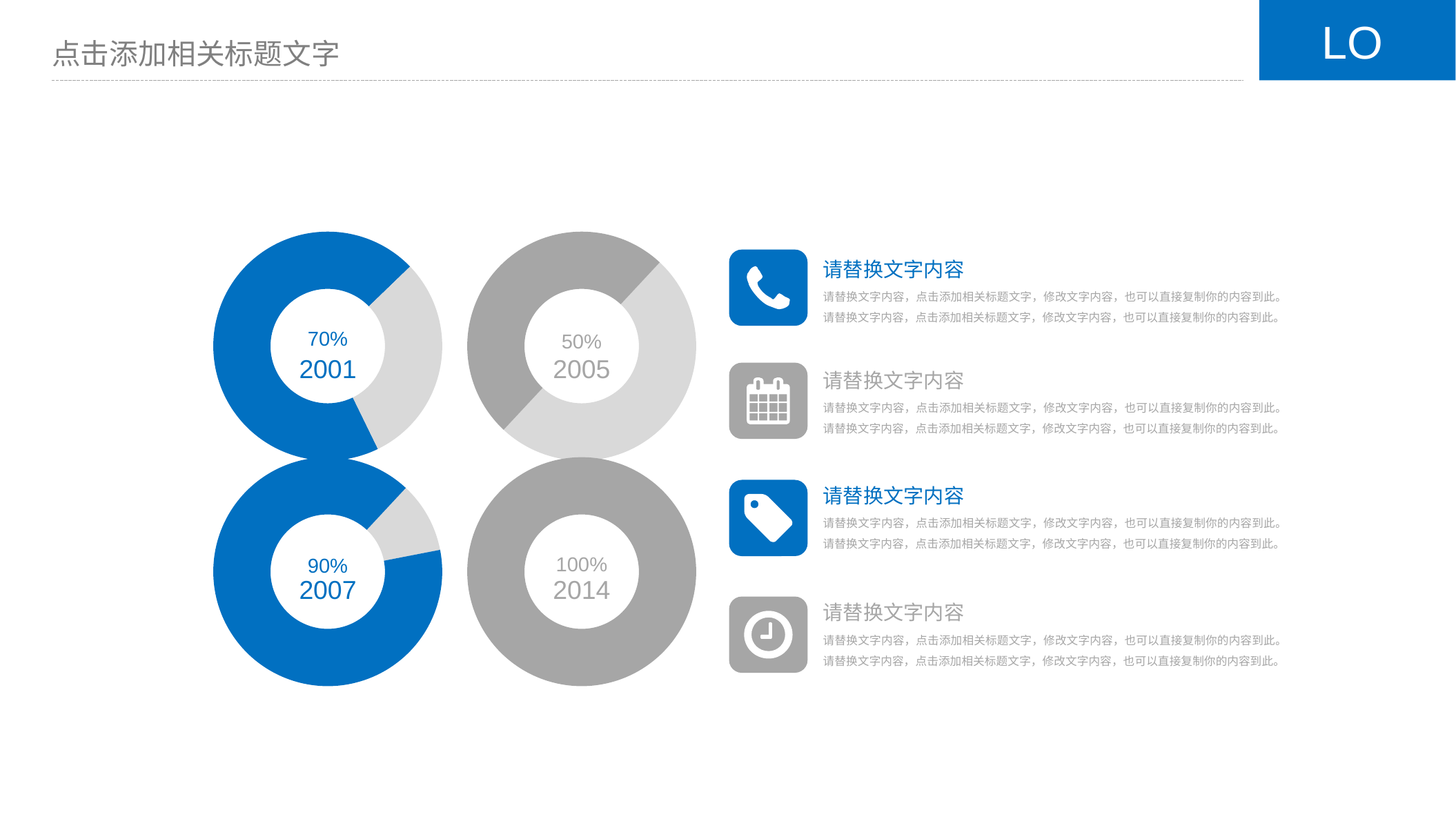

LOGO
点击添加相关标题文字

### Chart

| Category |  |
|---|---|

### Chart

| Category |  |
|---|---|
请替换文字内容
请替换文字内容，点击添加相关标题文字，修改文字内容，也可以直接复制你的内容到此。请替换文字内容，点击添加相关标题文字，修改文字内容，也可以直接复制你的内容到此。

70%
50%
请替换文字内容
请替换文字内容，点击添加相关标题文字，修改文字内容，也可以直接复制你的内容到此。请替换文字内容，点击添加相关标题文字，修改文字内容，也可以直接复制你的内容到此。
2001
2005

### Chart

| Category |  |
|---|---|

### Chart

| Category |  |
|---|---|
请替换文字内容
请替换文字内容，点击添加相关标题文字，修改文字内容，也可以直接复制你的内容到此。请替换文字内容，点击添加相关标题文字，修改文字内容，也可以直接复制你的内容到此。

100%
90%
2007
2014
请替换文字内容
请替换文字内容，点击添加相关标题文字，修改文字内容，也可以直接复制你的内容到此。请替换文字内容，点击添加相关标题文字，修改文字内容，也可以直接复制你的内容到此。